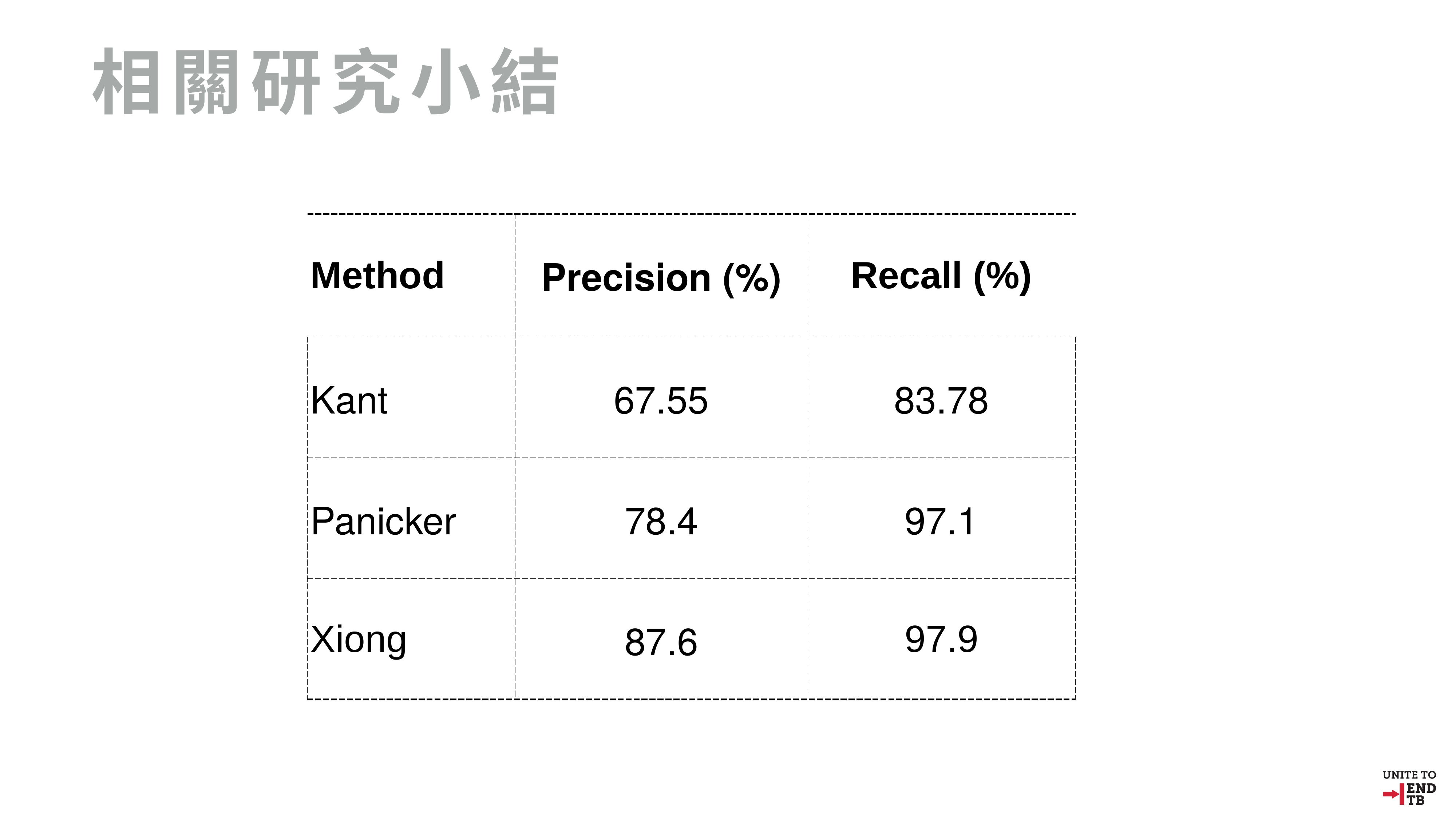

37
相關研究小結

| Method | Precision (%) | Recall (%) |
| --- | --- | --- |
| Kant | 67.55 | 83.78 |
| Panicker | 78.4 | 97.1 |
| Xiong | 87.6 | 97.9 |